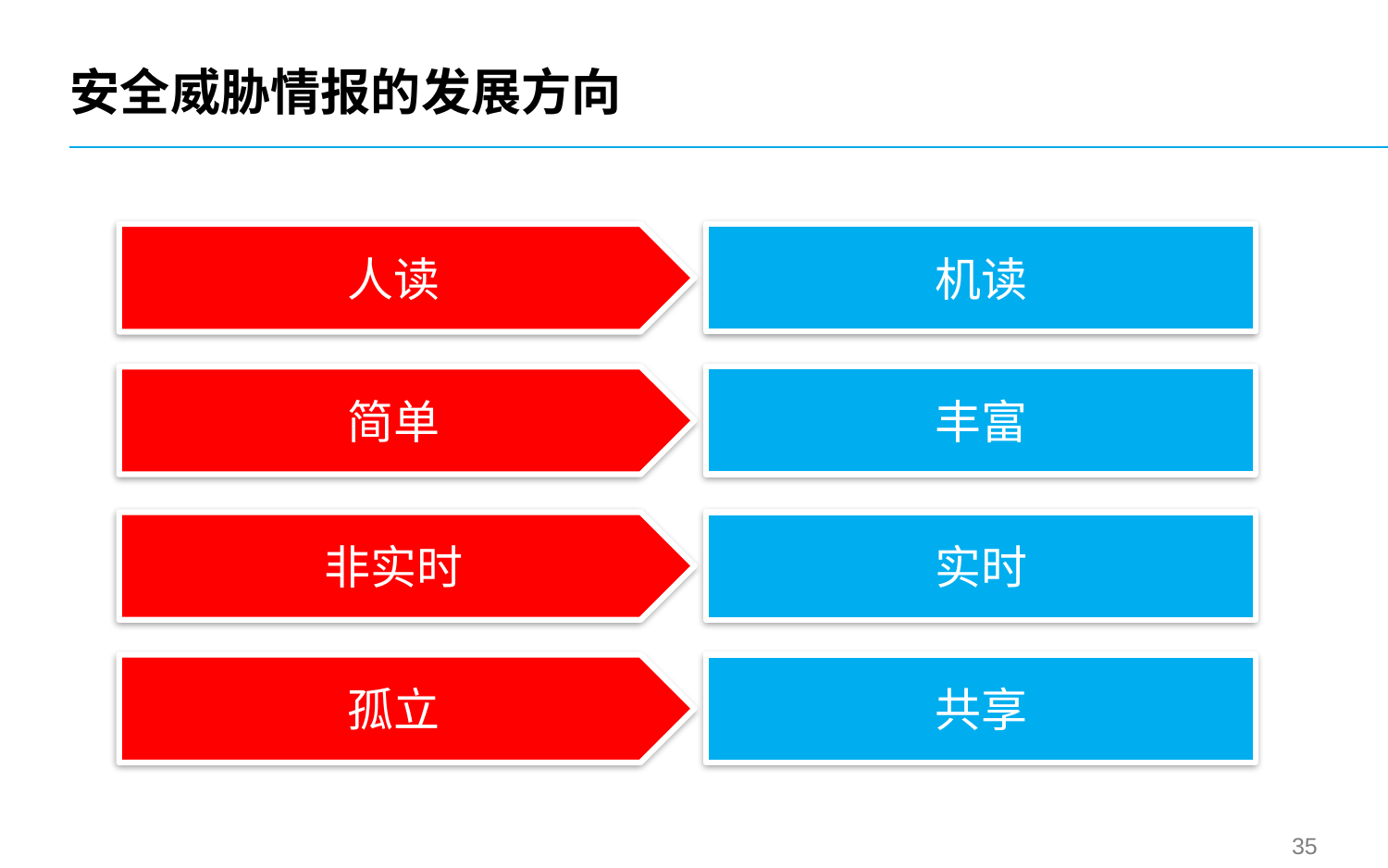

# 安全威胁情报的发展方向
人读
机读
简单
丰富
非实时
实时
孤立
共享